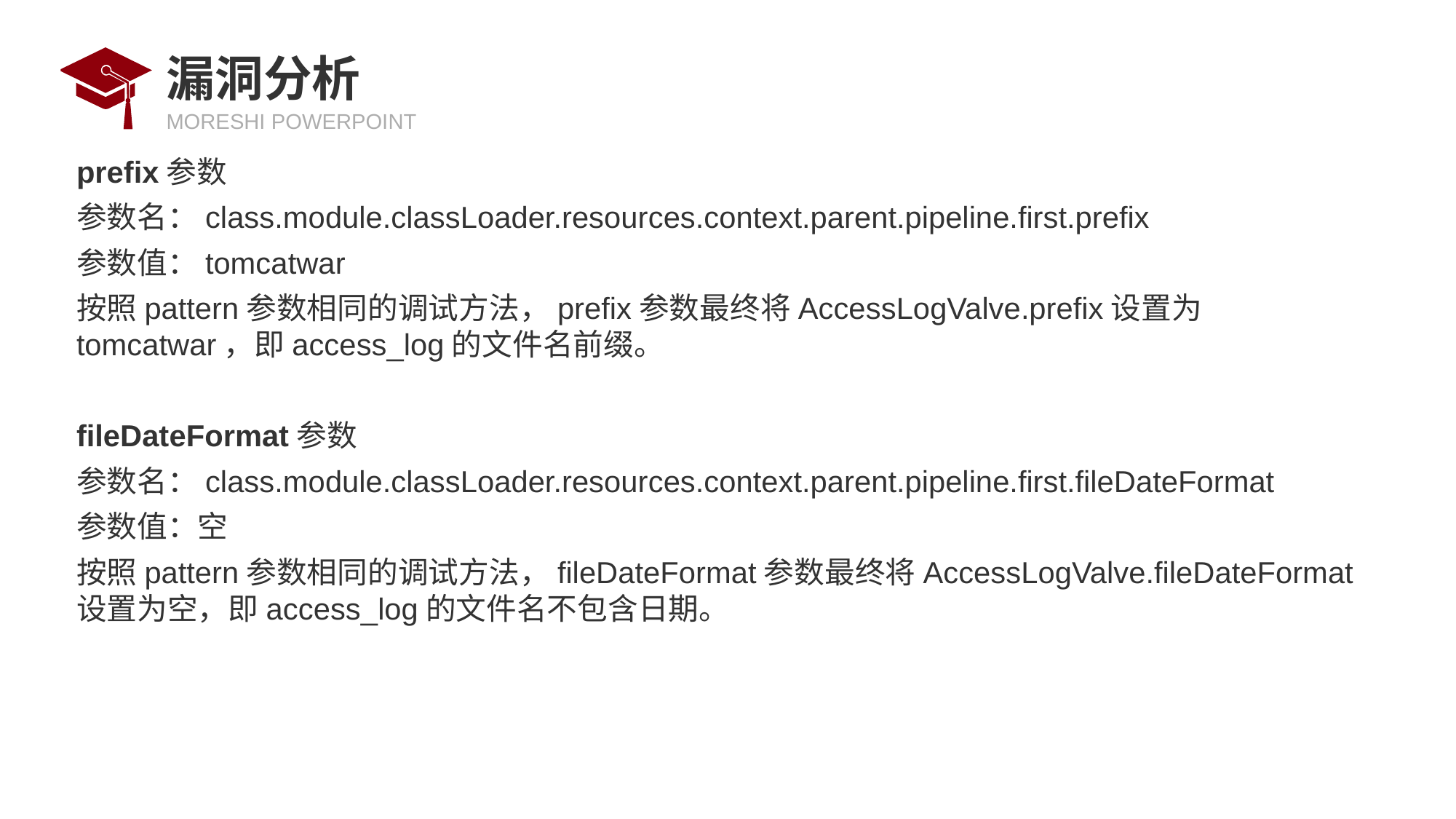

# 漏洞分析
prefix参数
参数名：class.module.classLoader.resources.context.parent.pipeline.first.prefix
参数值：tomcatwar
按照pattern参数相同的调试方法，prefix参数最终将AccessLogValve.prefix设置为tomcatwar，即access_log的文件名前缀。

fileDateFormat参数
参数名：class.module.classLoader.resources.context.parent.pipeline.first.fileDateFormat
参数值：空
按照pattern参数相同的调试方法，fileDateFormat参数最终将AccessLogValve.fileDateFormat设置为空，即access_log的文件名不包含日期。